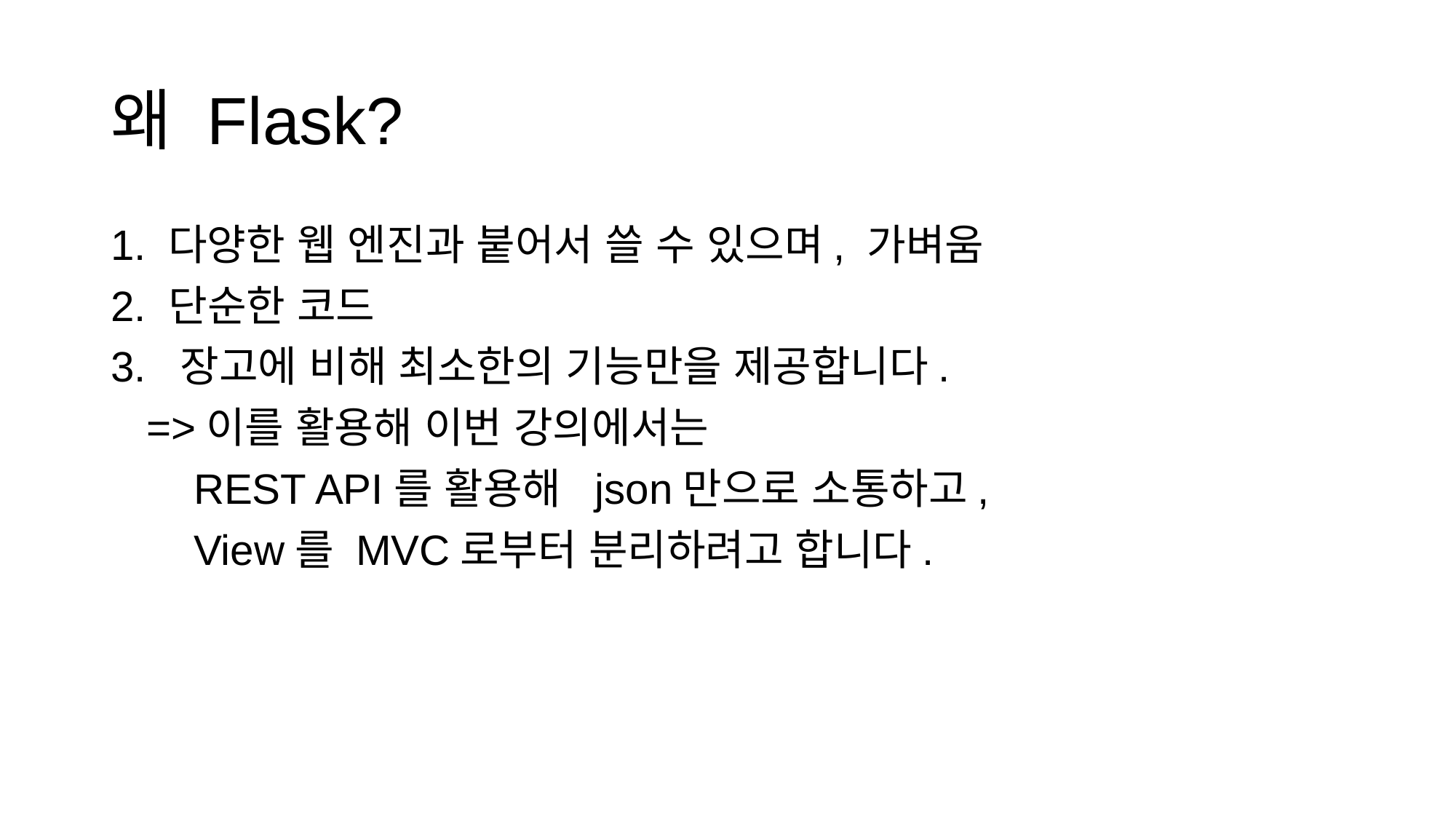

※WSGI의 동작 과정

# 왜 Flask?
1. 다양한 웹 엔진과 붙어서 쓸 수 있으며, 가벼움
2. 단순한 코드
3.  장고에 비해 최소한의 기능만을 제공합니다.
   =>이를 활용해 이번 강의에서는
       REST API를 활용해  json만으로 소통하고,
       View를 MVC로부터 분리하려고 합니다.